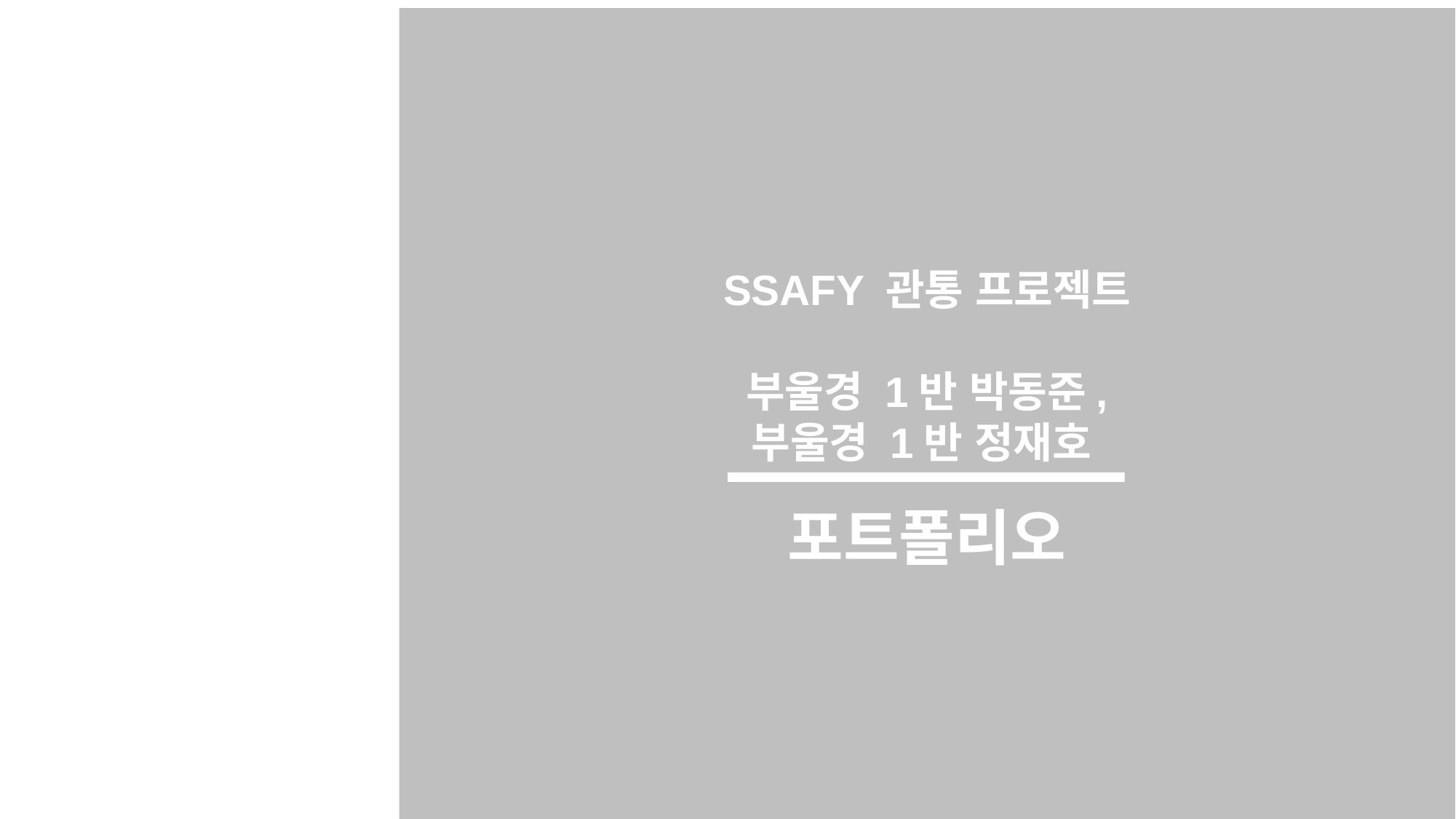

SSAFY 관통 프로젝트

부울경 1반 박동준,
부울경 1반 정재호

포트폴리오